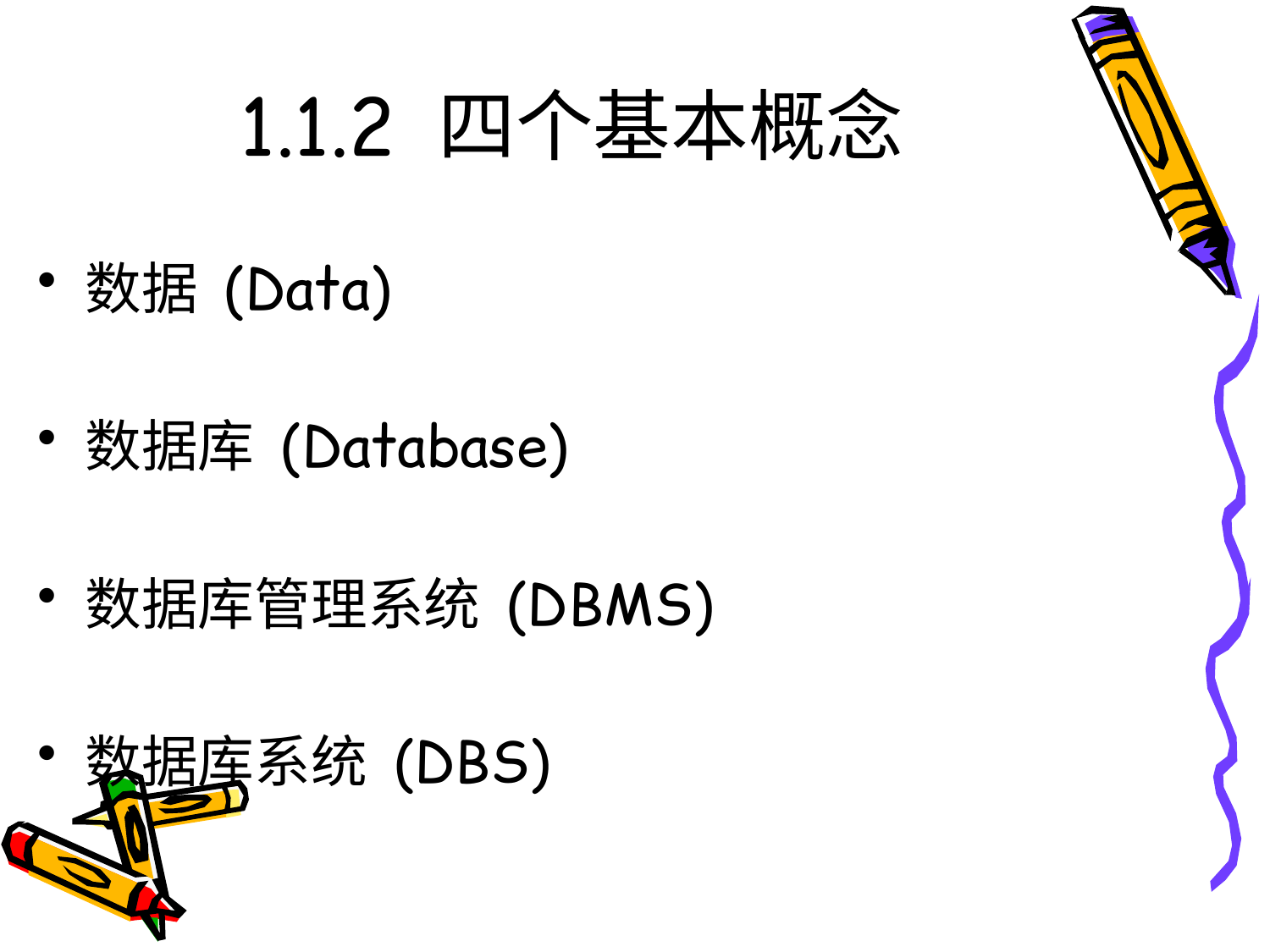

# 1.1.2 四个基本概念
数据 (Data)

数据库 (Database)

数据库管理系统 (DBMS)

数据库系统 (DBS)